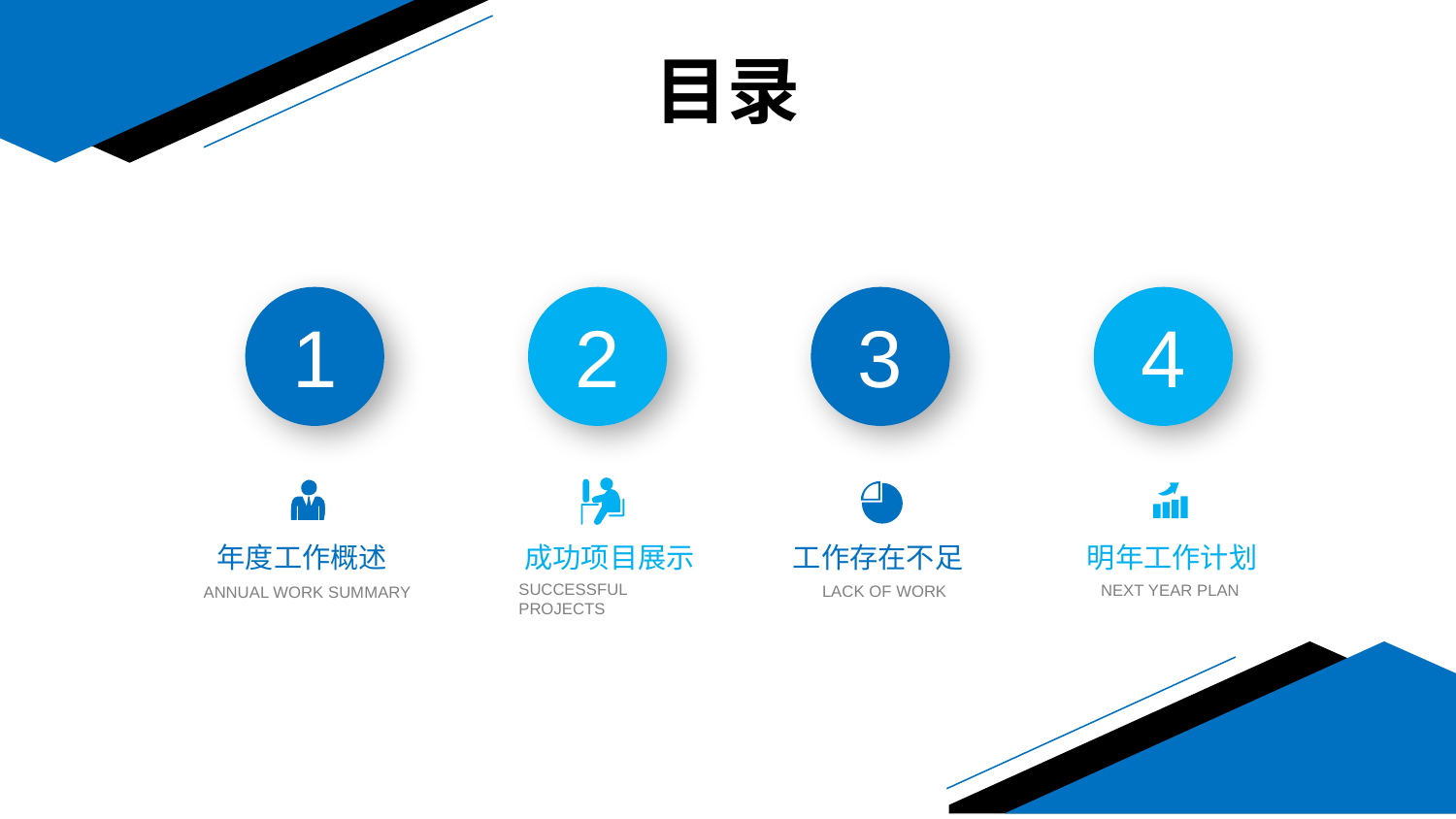

目录
目  录

1

2

3

4

成功项目展示

SUCCESSFUL PROJECTS

年度工作概述
ANNUAL WORK SUMMARY

工作存在不足

LACK OF WORK

明年工作计划
NEXT YEAR PLAN